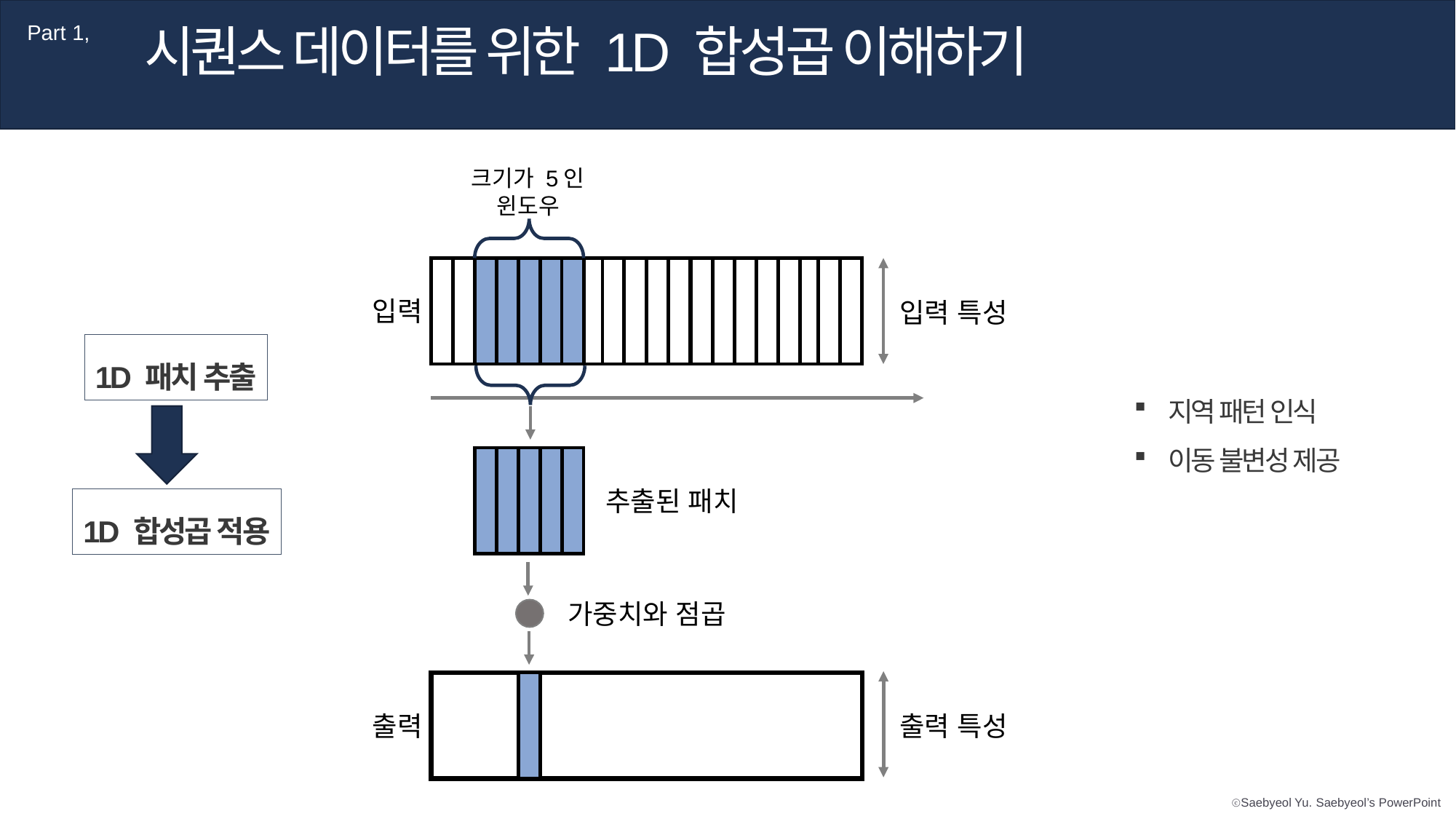

시퀀스 데이터를 위한 1D 합성곱 이해하기
Part 1,
크기가 5인
윈도우

입력
입력 특성

추출된 패치
가중치와 점곱

출력
출력 특성
1D 패치 추출
지역 패턴 인식
이동 불변성 제공

1D 합성곱 적용